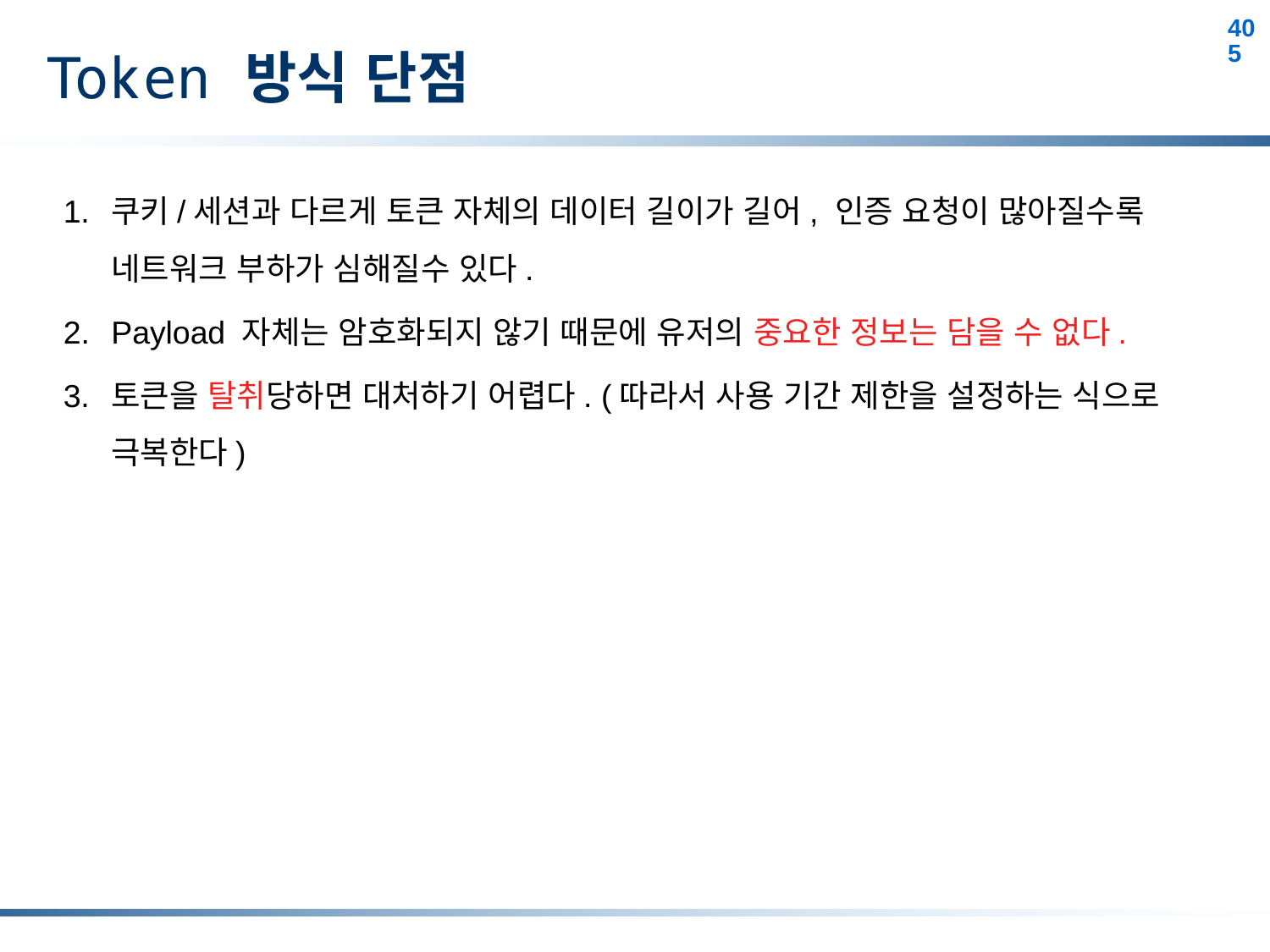

# Token 방식 단점
쿠키/세션과 다르게 토큰 자체의 데이터 길이가 길어, 인증 요청이 많아질수록 네트워크 부하가 심해질수 있다.
Payload 자체는 암호화되지 않기 때문에 유저의 중요한 정보는 담을 수 없다.
토큰을 탈취당하면 대처하기 어렵다. (따라서 사용 기간 제한을 설정하는 식으로 극복한다)